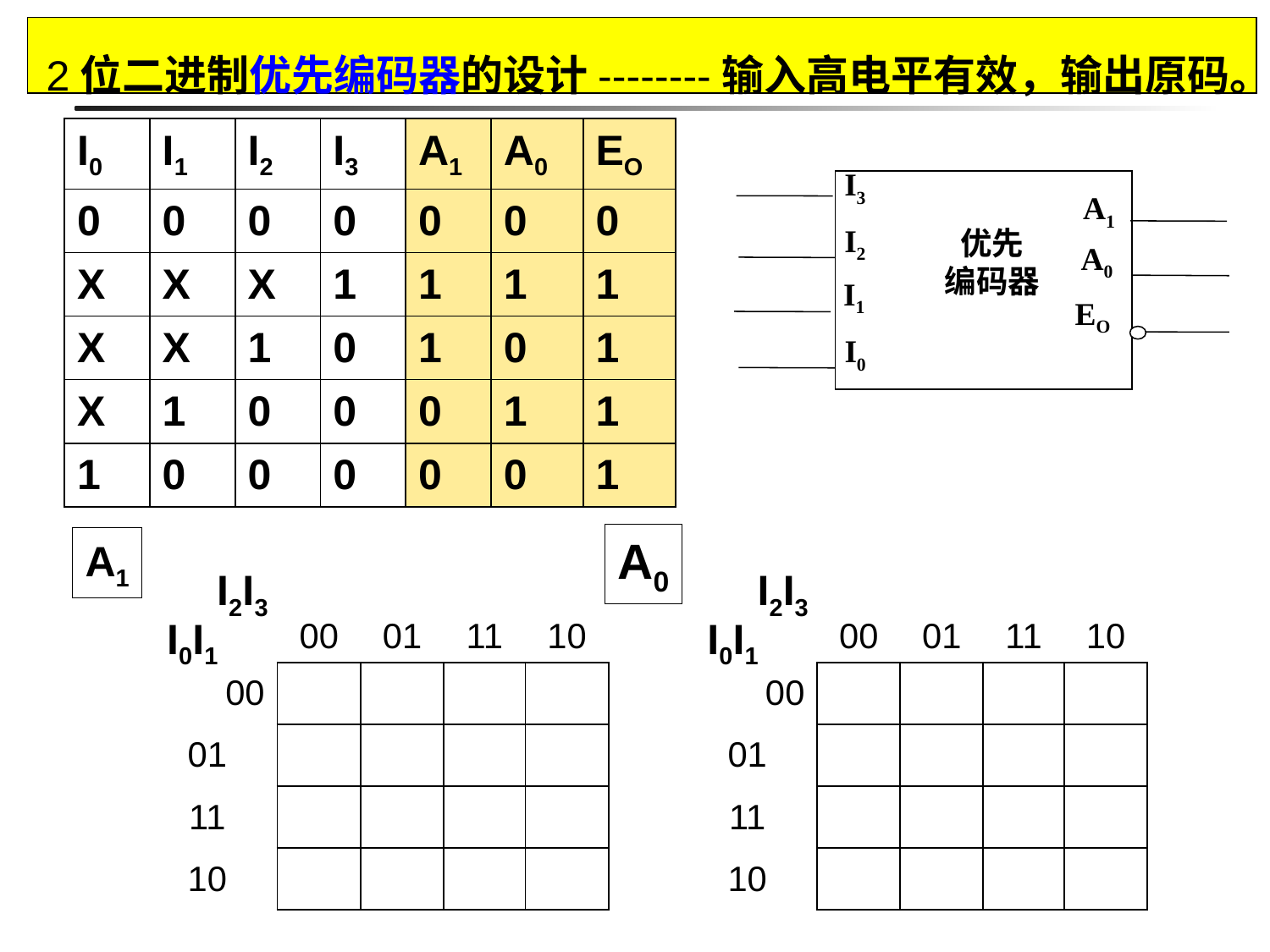

2位二进制优先编码器的设计--------输入高电平有效，输出原码。
| I0 | I1 | I2 | I3 | A1 | A0 | EO |
| --- | --- | --- | --- | --- | --- | --- |
| 0 | 0 | 0 | 0 | 0 | 0 | 0 |
| X | X | X | 1 | 1 | 1 | 1 |
| X | X | 1 | 0 | 1 | 0 | 1 |
| X | 1 | 0 | 0 | 0 | 1 | 1 |
| 1 | 0 | 0 | 0 | 0 | 0 | 1 |
I3

A1

I2

优先
编码器
A0

I1

EO

I0

A0
A1
|  | 00 | 01 | 11 | 10 |
| --- | --- | --- | --- | --- |
| 00 |  |  |  |  |
| 01 |  |  |  |  |
| 11 |  |  |  |  |
| 10 |  |  |  |  |
|  |  |  |  |  |
|  | 00 | 01 | 11 | 10 |
| --- | --- | --- | --- | --- |
| 00 |  |  |  |  |
| 01 |  |  |  |  |
| 11 |  |  |  |  |
| 10 |  |  |  |  |
|  |  |  |  |  |
I2I3
I2I3
I0I1
I0I1